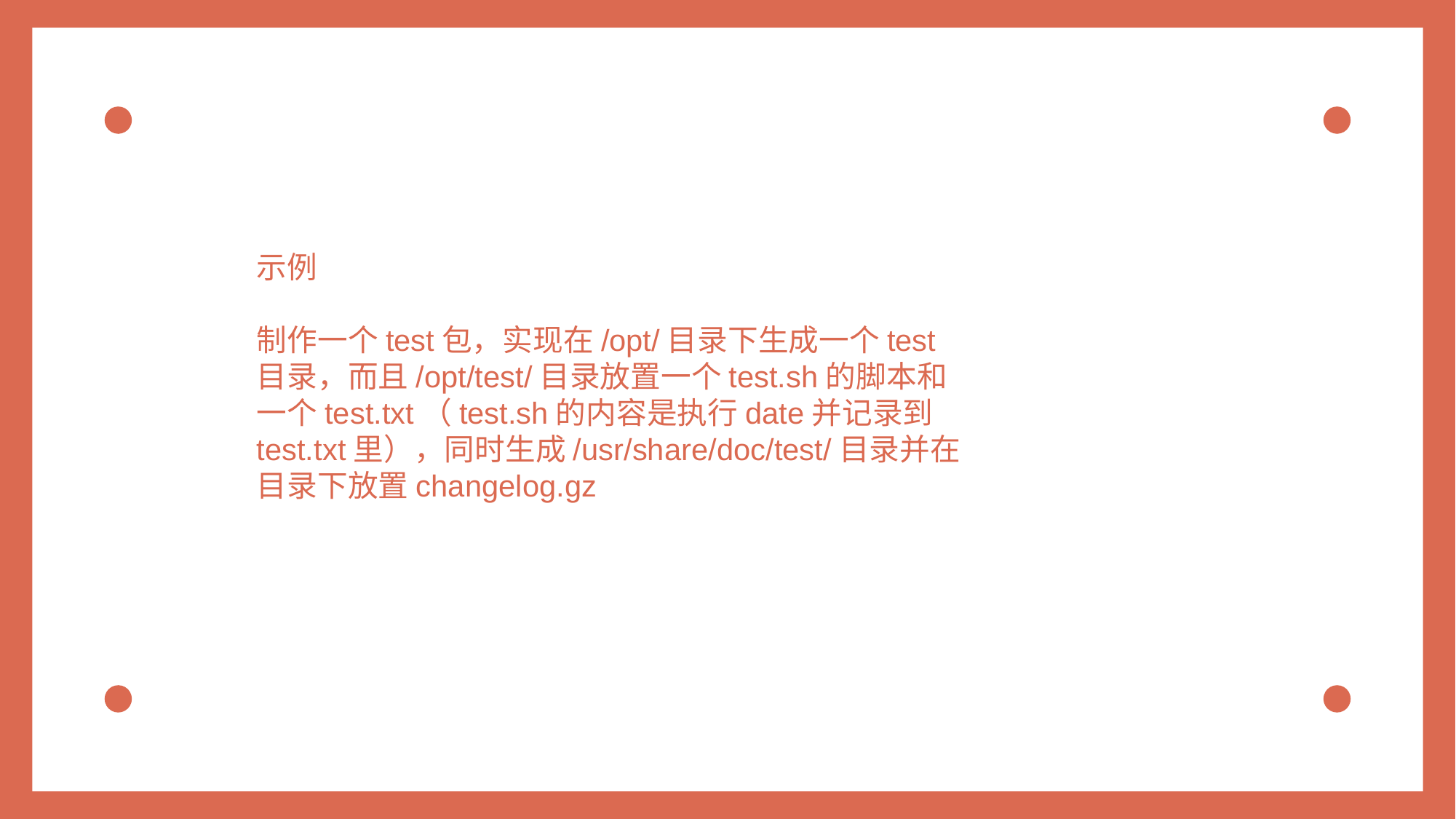

示例

制作一个test包，实现在/opt/目录下生成一个test目录，而且/opt/test/目录放置一个test.sh的脚本和一个test.txt（test.sh的内容是执行date并记录到test.txt里），同时生成/usr/share/doc/test/目录并在目录下放置changelog.gz